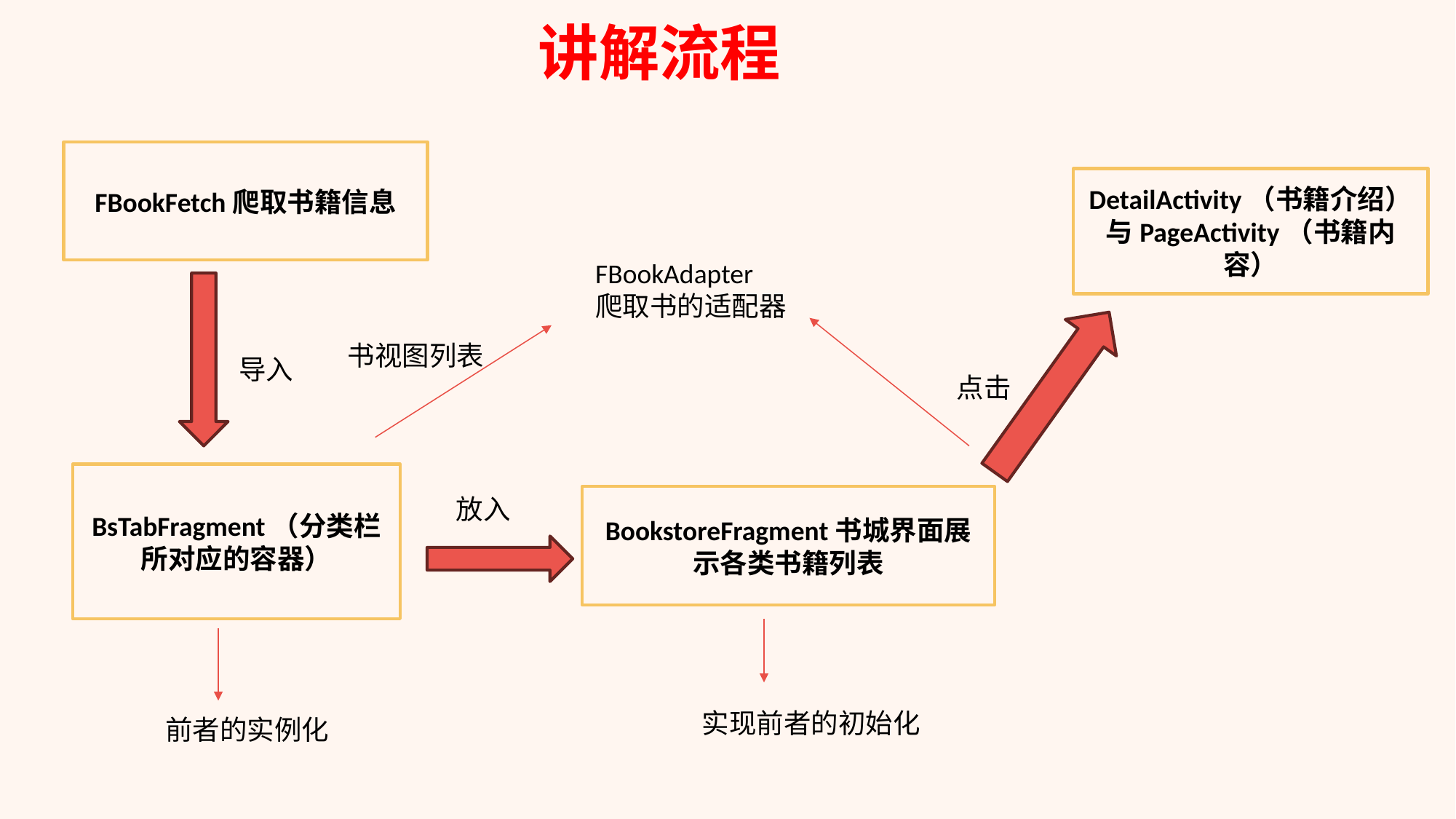

讲解流程
FBookFetch爬取书籍信息
DetailActivity（书籍介绍）与PageActivity（书籍内容）
FBookAdapter
爬取书的适配器
书视图列表

导入

点击
BsTabFragment（分类栏所对应的容器）
BookstoreFragment书城界面展示各类书籍列表
放入

实现前者的初始化
前者的实例化